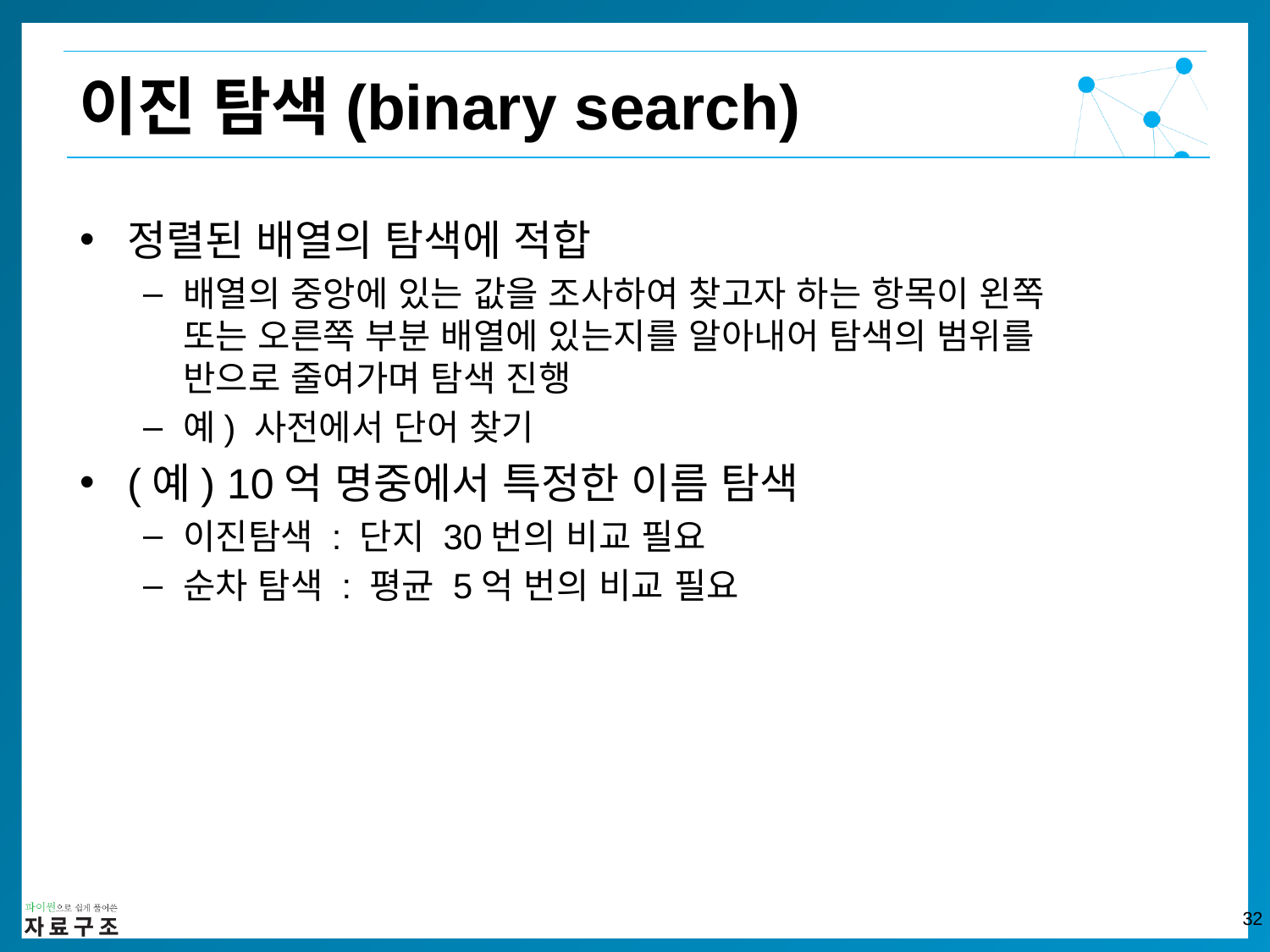

이진 탐색(binary search)
정렬된 배열의 탐색에 적합
배열의 중앙에 있는 값을 조사하여 찾고자 하는 항목이 왼쪽
또는 오른쪽 부분 배열에 있는지를 알아내어 탐색의 범위를
반으로 줄여가며 탐색 진행
예) 사전에서 단어 찾기
(예) 10억 명중에서 특정한 이름 탐색
이진탐색 : 단지 30번의 비교 필요
순차 탐색 : 평균 5억 번의 비교 필요